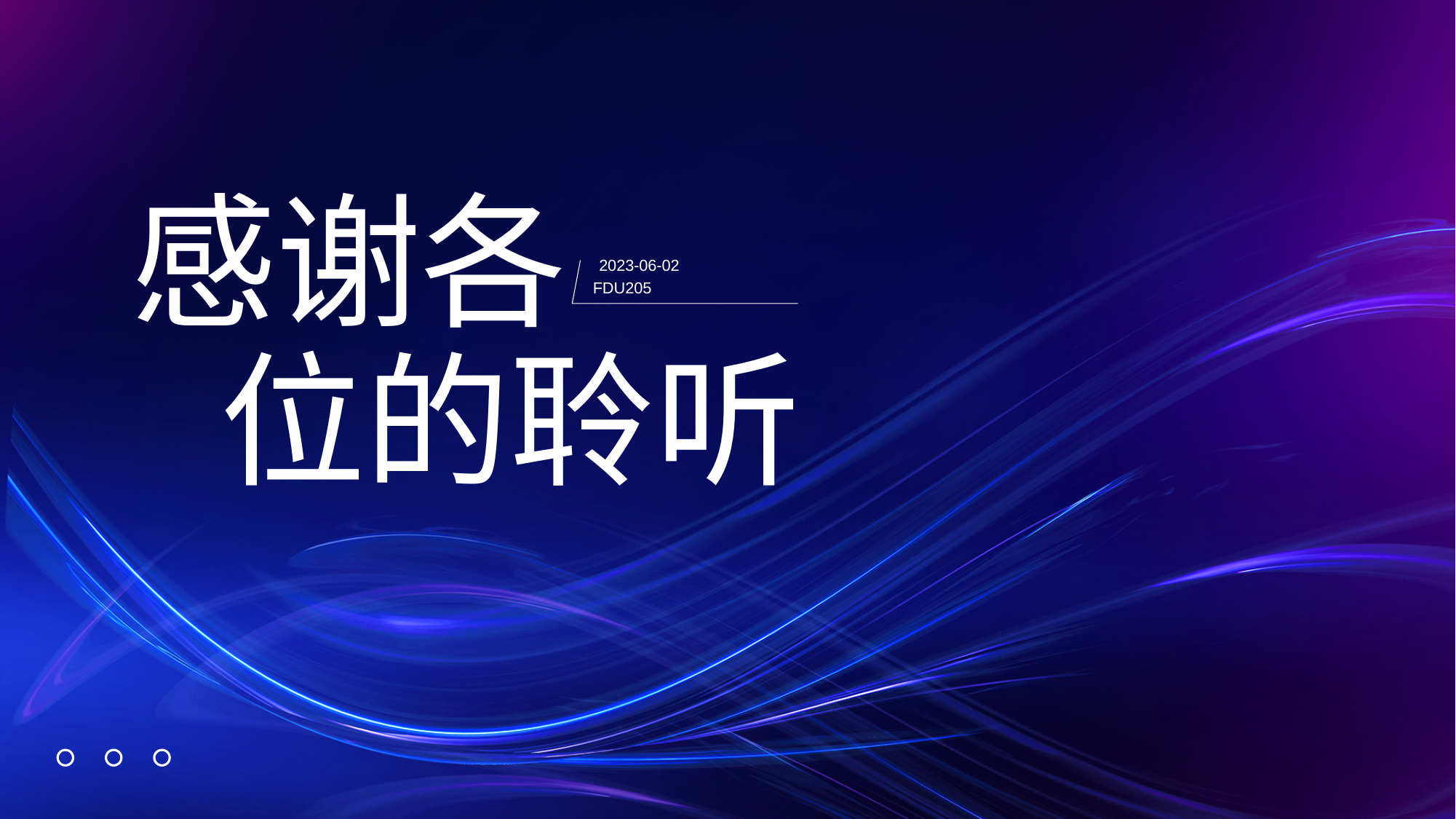

感
各
谢
2023-06-02

FDU205
位
聆
听
的